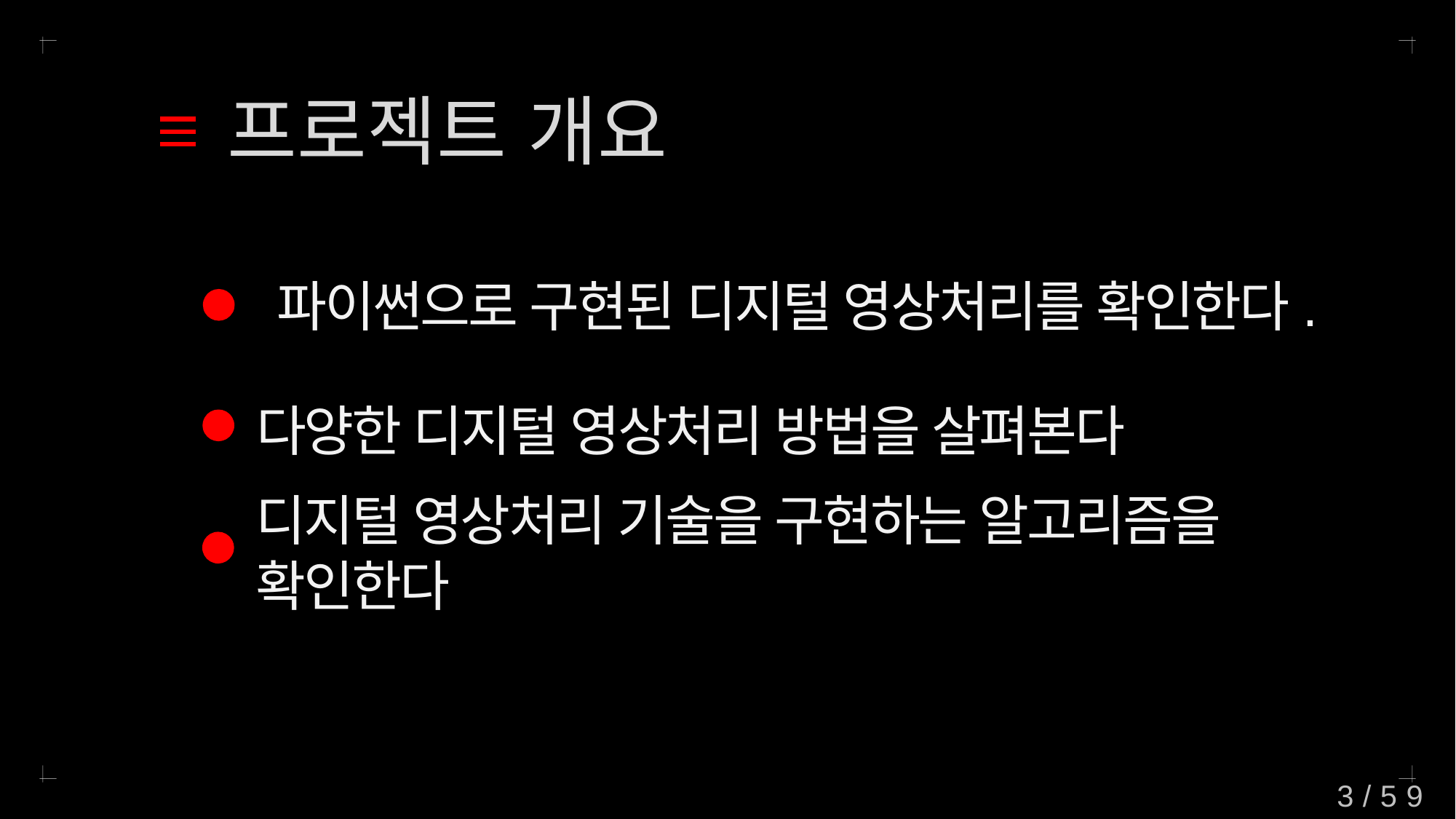

프로젝트 개요
파이썬으로 구현된 디지털 영상처리를 확인한다.

다양한 디지털 영상처리 방법을 살펴본다

디지털 영상처리 기술을 구현하는 알고리즘을 확인한다

3/59